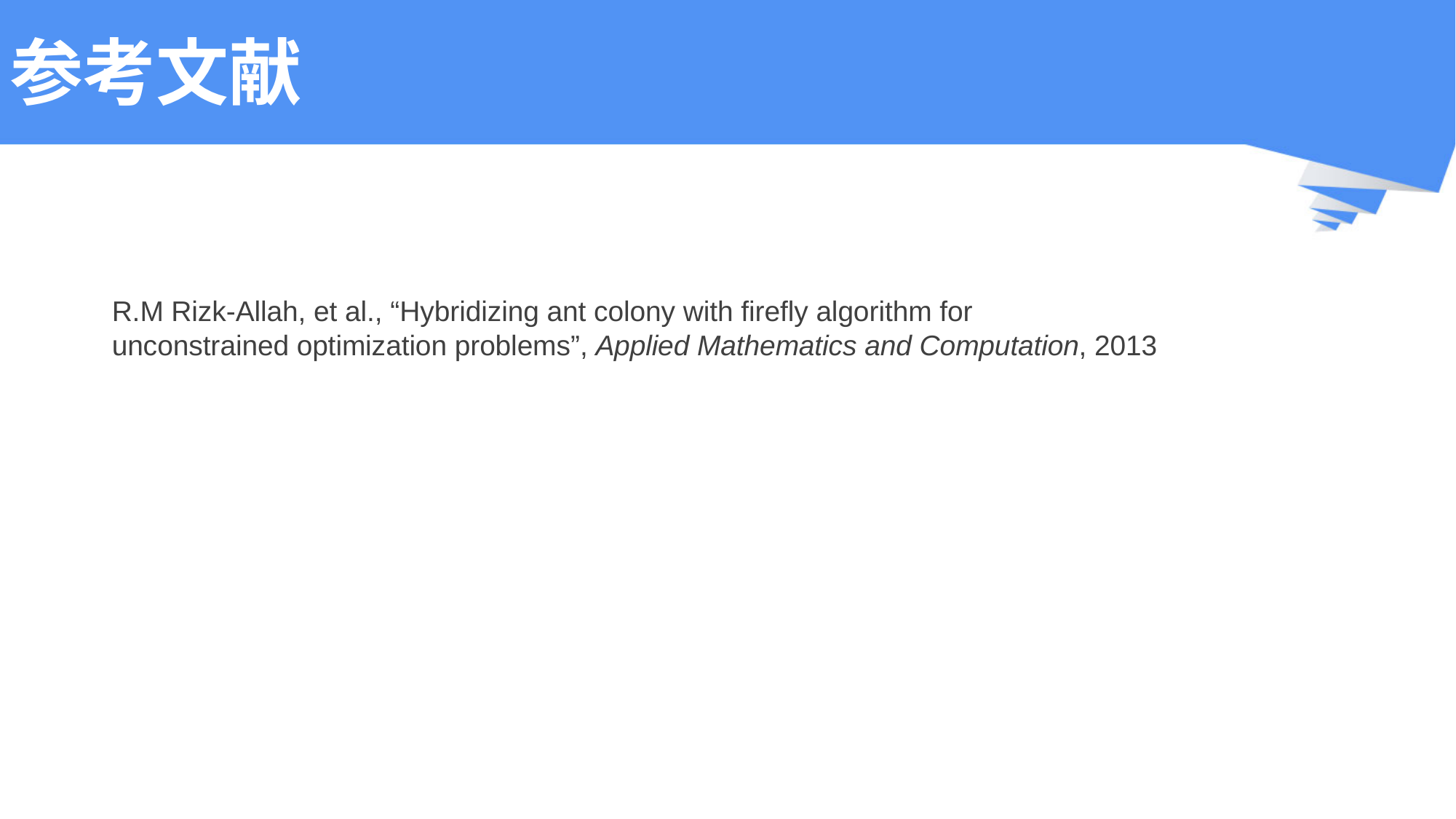

# 参考文献

R.M Rizk-Allah, et al., “Hybridizing ant colony with firefly algorithm for
unconstrained optimization problems”, Applied Mathematics and Computation, 2013